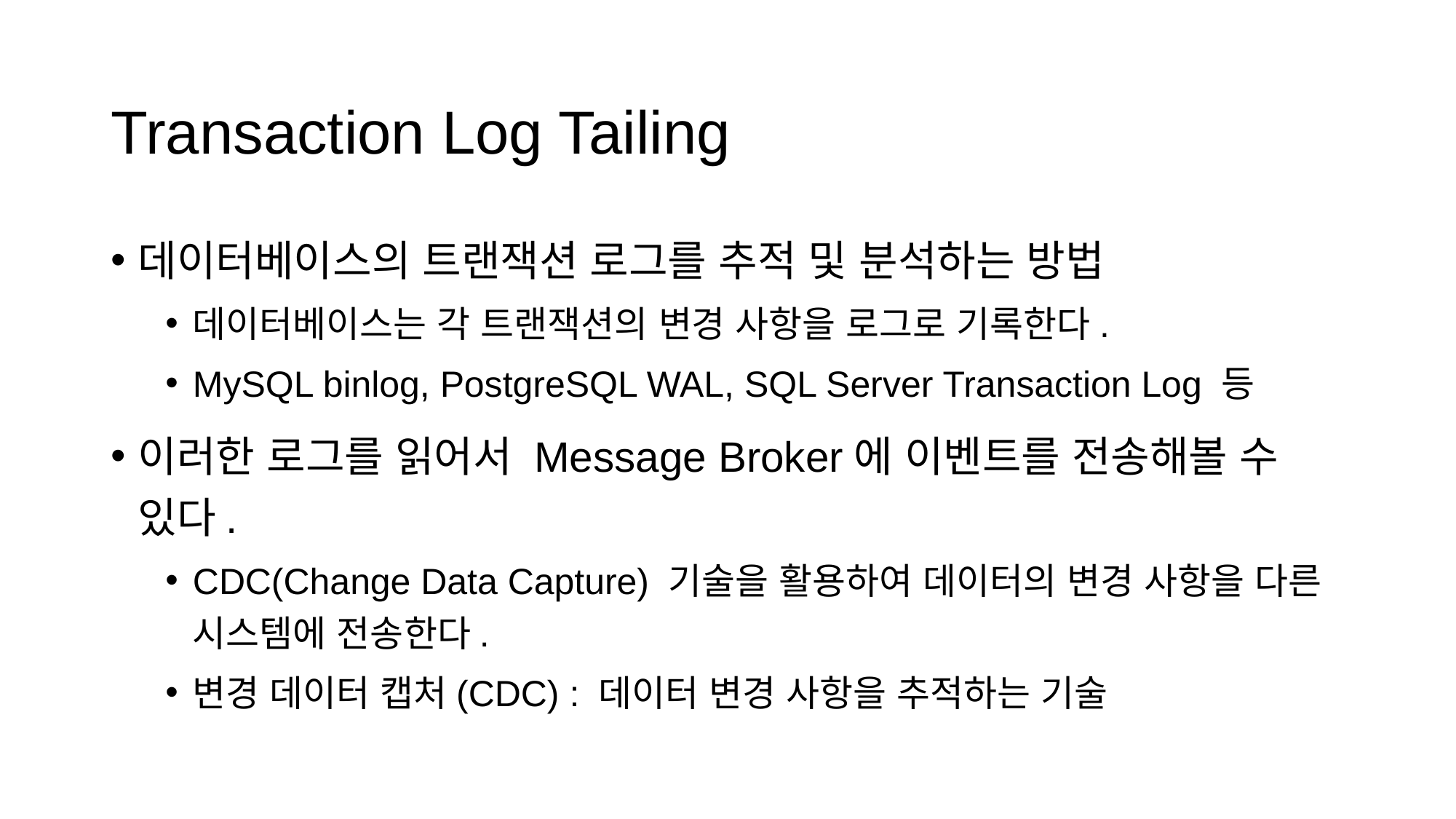

# Transaction Log Tailing
데이터베이스의 트랜잭션 로그를 추적 및 분석하는 방법
데이터베이스는 각 트랜잭션의 변경 사항을 로그로 기록한다.
MySQL binlog, PostgreSQL WAL, SQL Server Transaction Log 등
이러한 로그를 읽어서 Message Broker에 이벤트를 전송해볼 수 있다.
CDC(Change Data Capture) 기술을 활용하여 데이터의 변경 사항을 다른 시스템에 전송한다.
변경 데이터 캡처(CDC) : 데이터 변경 사항을 추적하는 기술